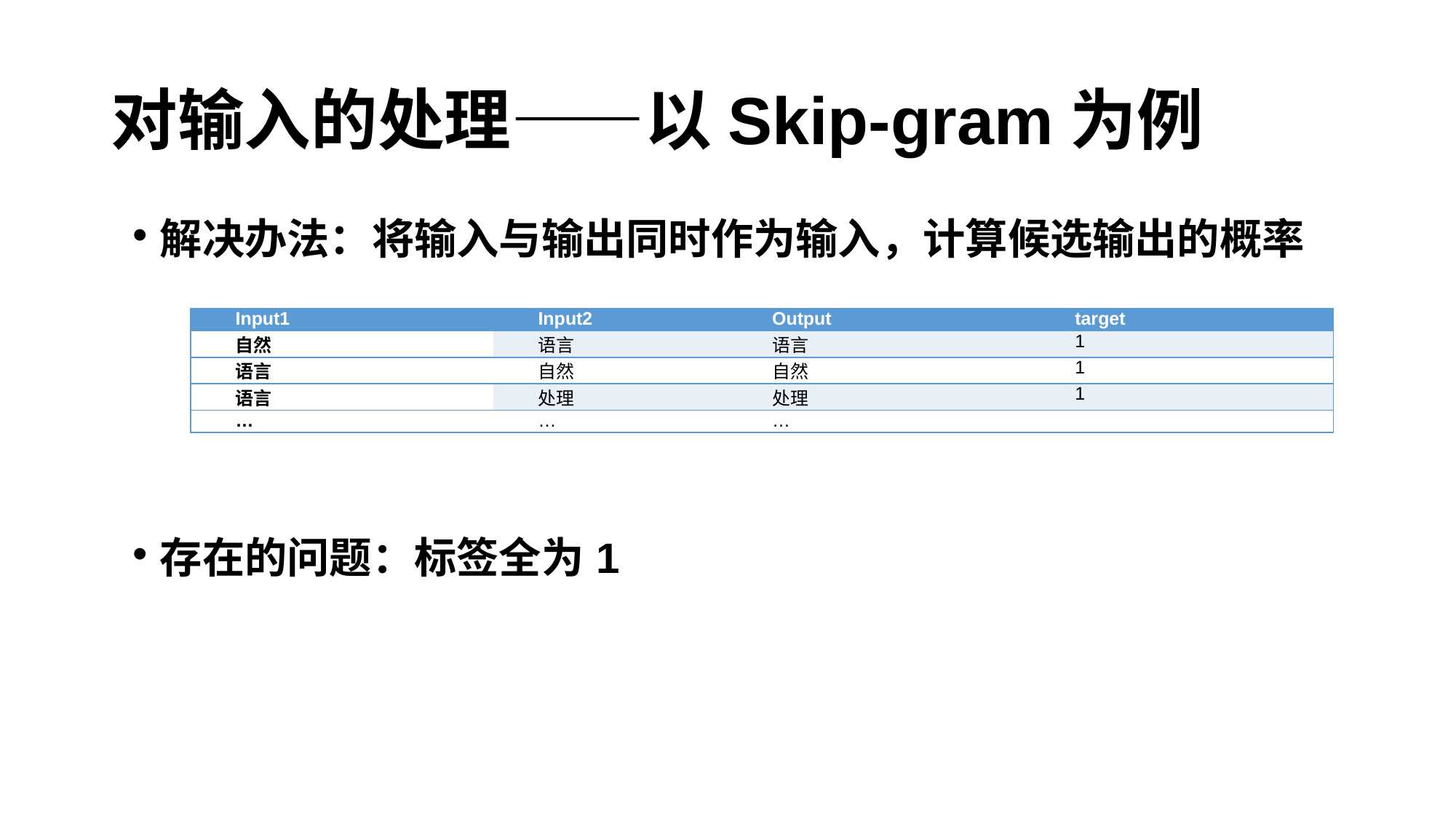

# 对输入的处理——以Skip-gram为例
解决办法：将输入与输出同时作为输入，计算候选输出的概率
| Input1 | Input2 | Output | target |
| --- | --- | --- | --- |
| 自然 | 语言 | 语言 | 1 |
| 语言 | 自然 | 自然 | 1 |
| 语言 | 处理 | 处理 | 1 |
| … | … | … |  |
存在的问题：标签全为1